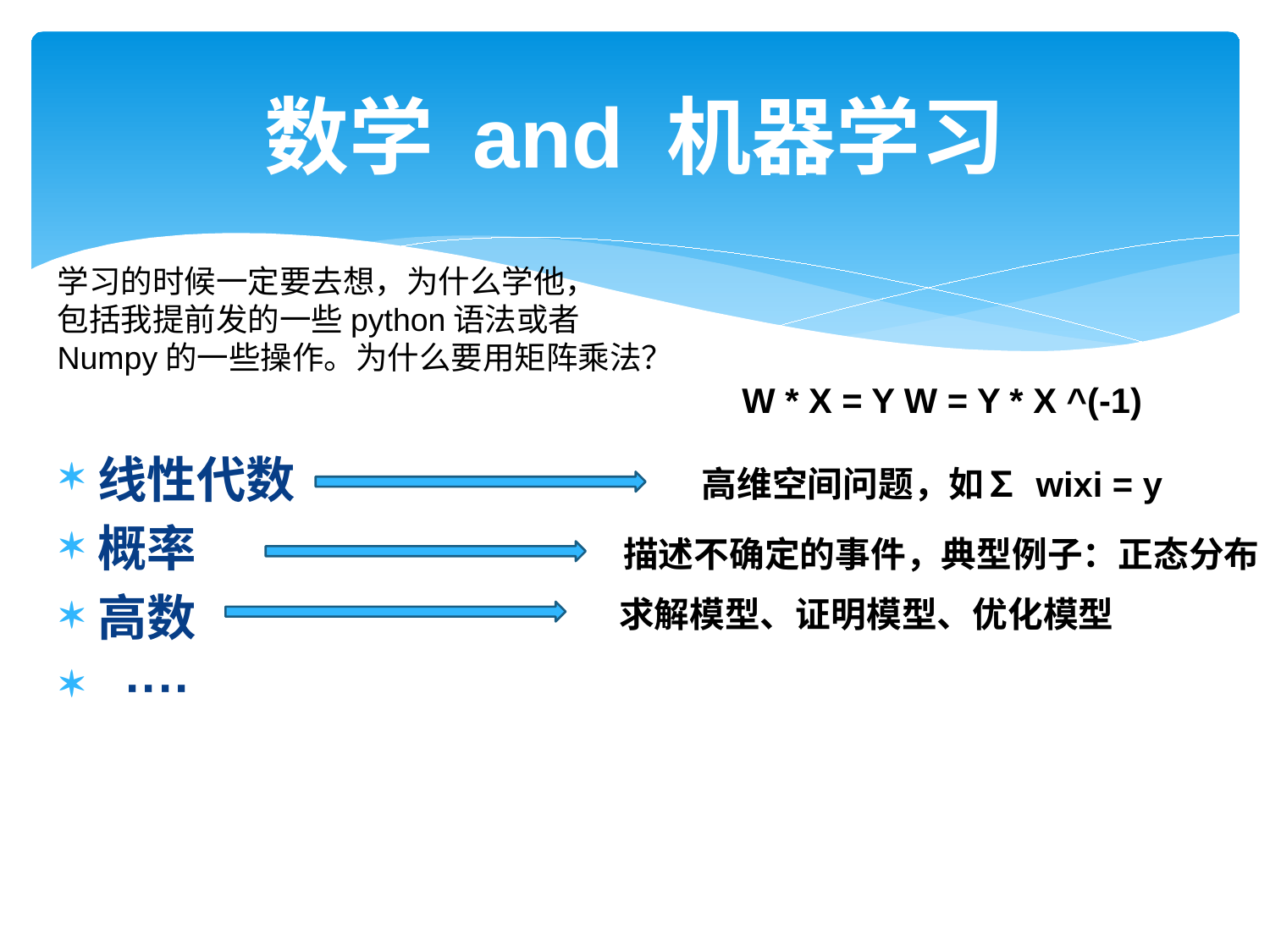

# 数学 and 机器学习
学习的时候一定要去想，为什么学他，
包括我提前发的一些python语法或者
Numpy的一些操作。为什么要用矩阵乘法？
W * X = Y
W = Y * X ^(-1)
线性代数
概率
高数
  ····
高维空间问题，如∑ wixi = y

描述不确定的事件，典型例子：正态分布

求解模型、证明模型、优化模型